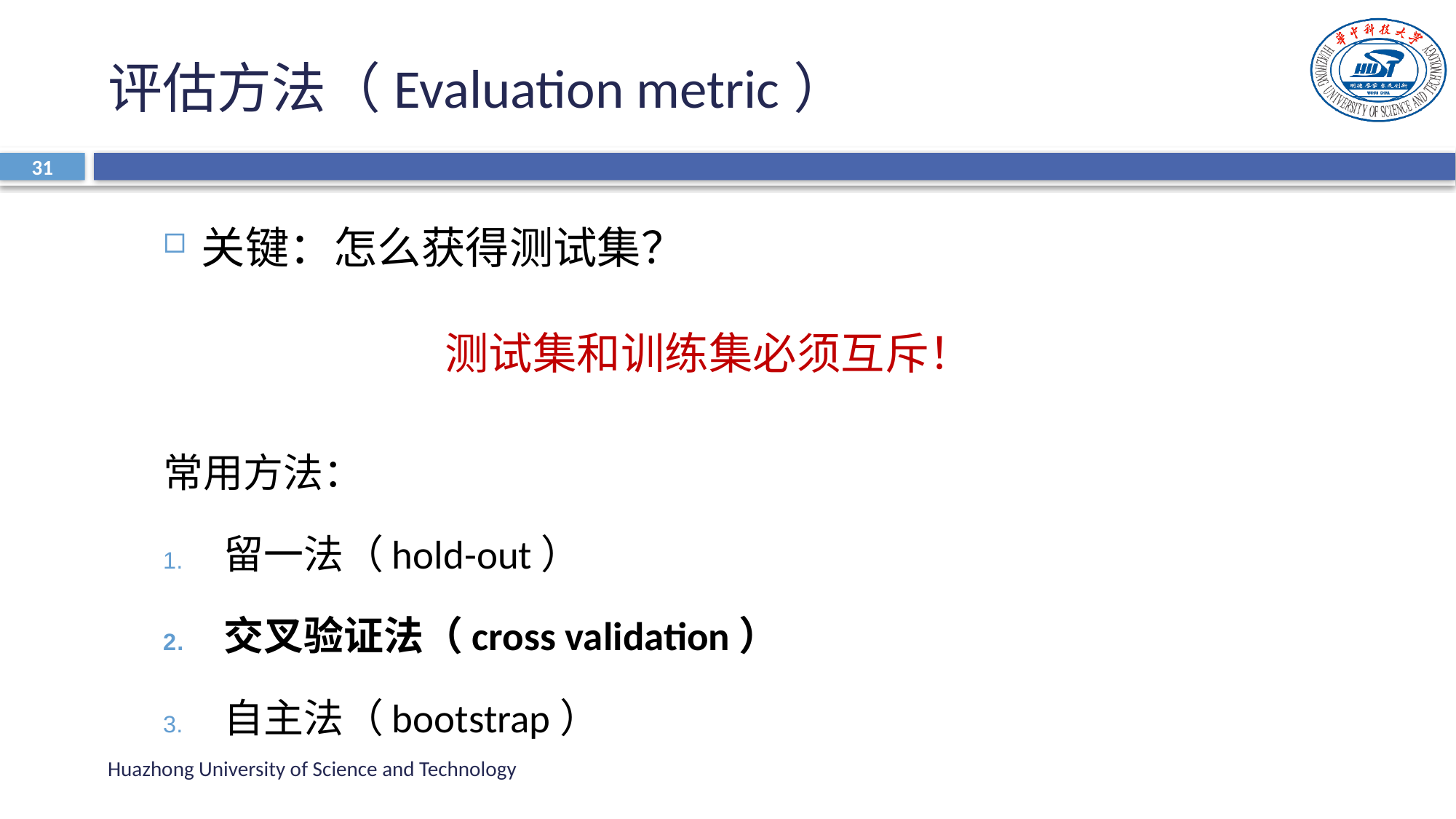

# 评估方法（Evaluation metric）
31
关键：怎么获得测试集？
测试集和训练集必须互斥！
常用方法：
留一法（hold-out）
交叉验证法（cross validation）
自主法（bootstrap）

Huazhong University of Science and Technology